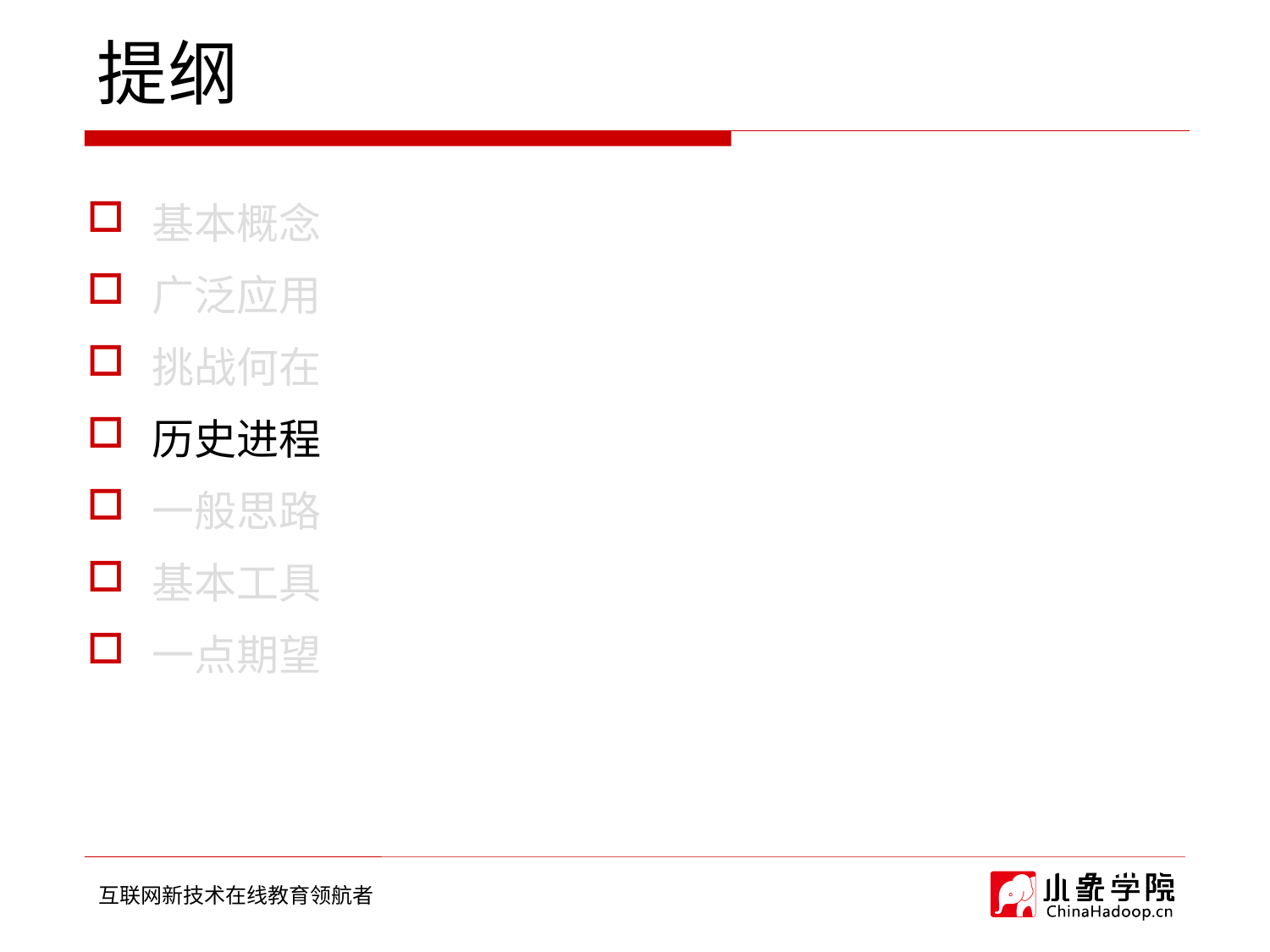

提纲
基本概念
广泛应用
挑战何在
历史进程
一般思路
基本工具
一点期望